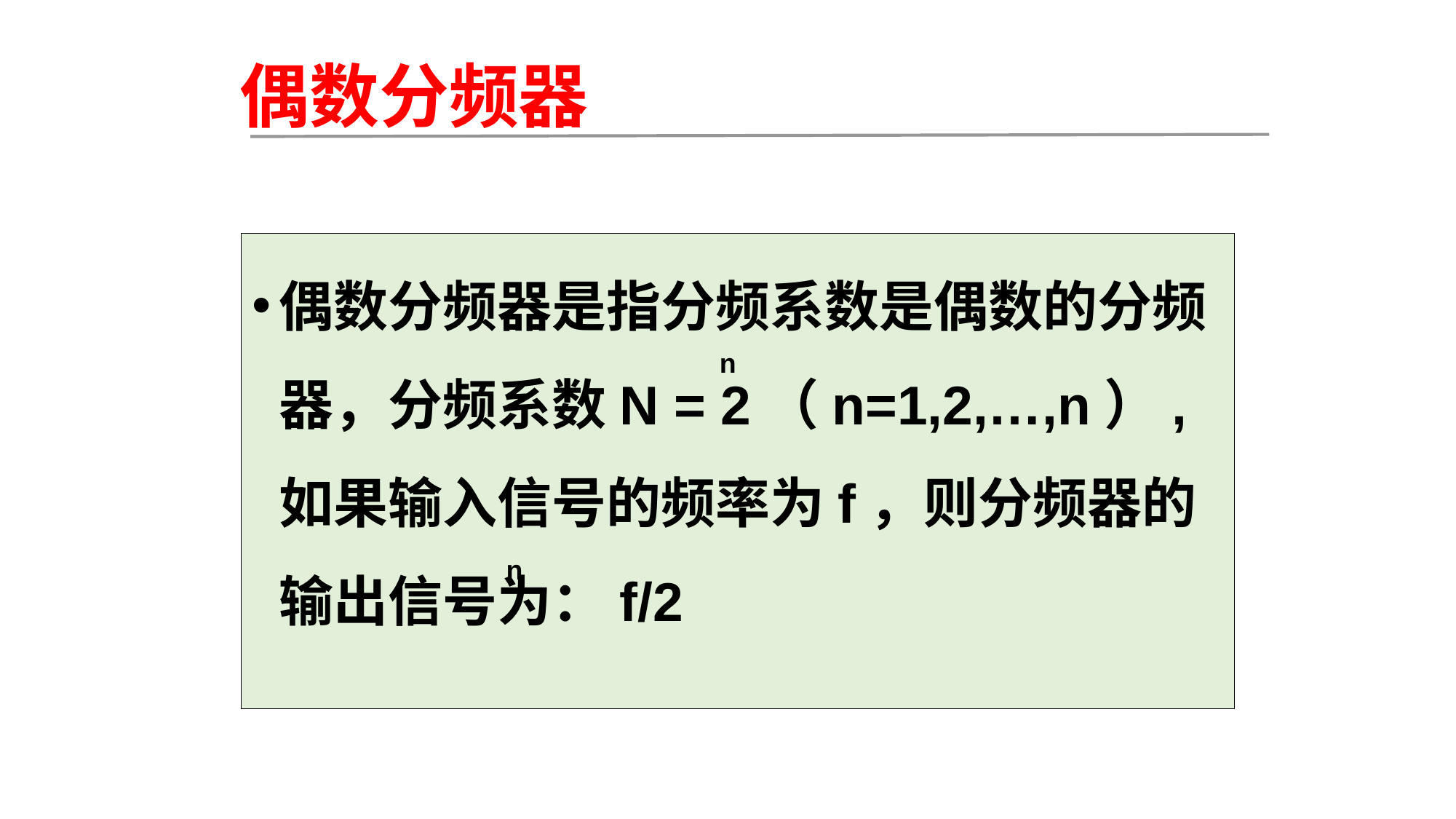

# 偶数分频器

偶数分频器是指分频系数是偶数的分频器，分频系数N = 2（n=1,2,…,n）,如果输入信号的频率为f，则分频器的输出信号为：f/2
n
n